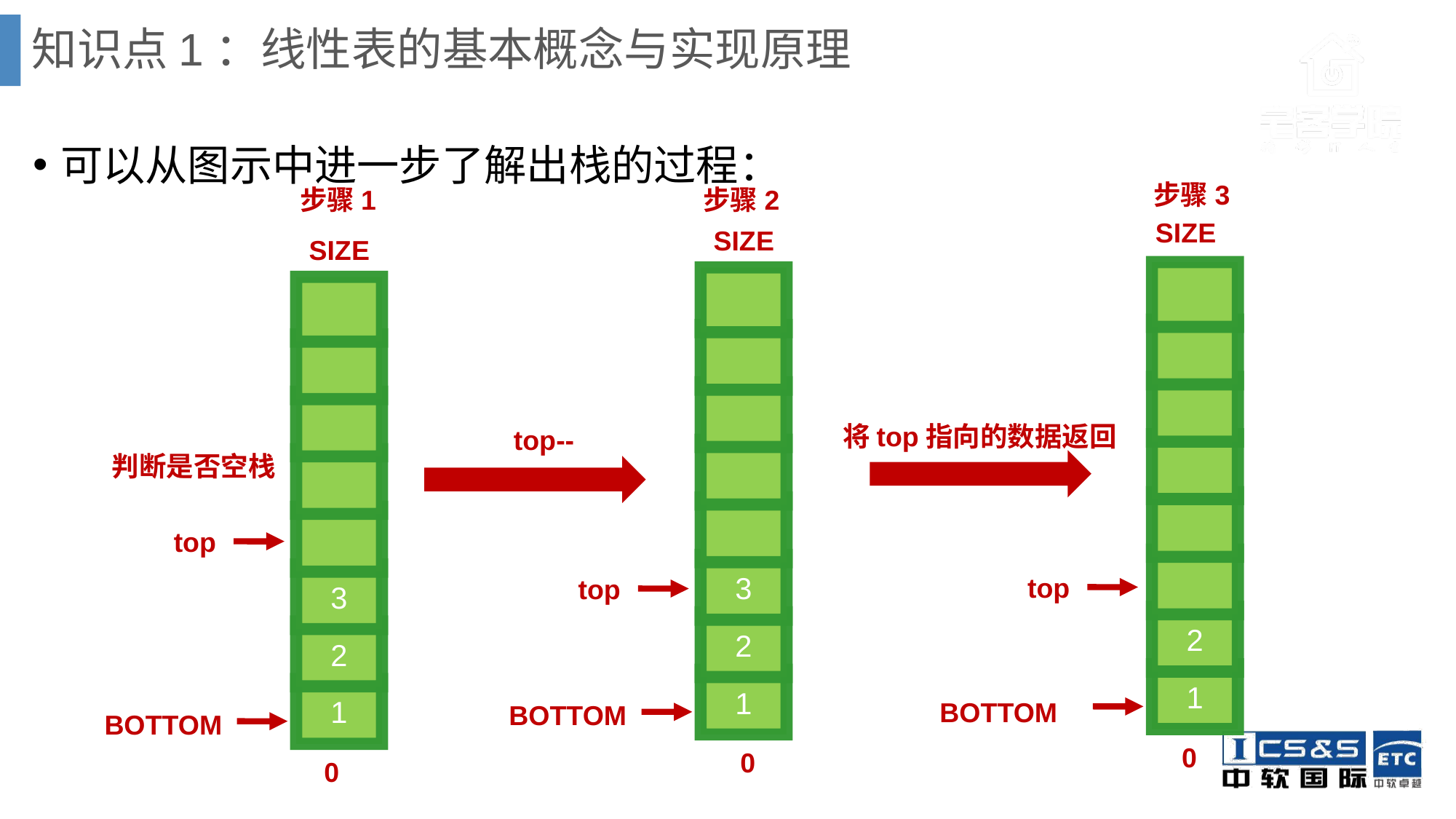

# 知识点1：线性表的基本概念与实现原理
可以从图示中进一步了解出栈的过程：
步骤3
步骤1
步骤2
SIZE
SIZE
SIZE

2
1

3
2
1

3
2
1
将top指向的数据返回
top--
判断是否空栈

top

top
top

BOTTOM
BOTTOM
BOTTOM

0
0
0